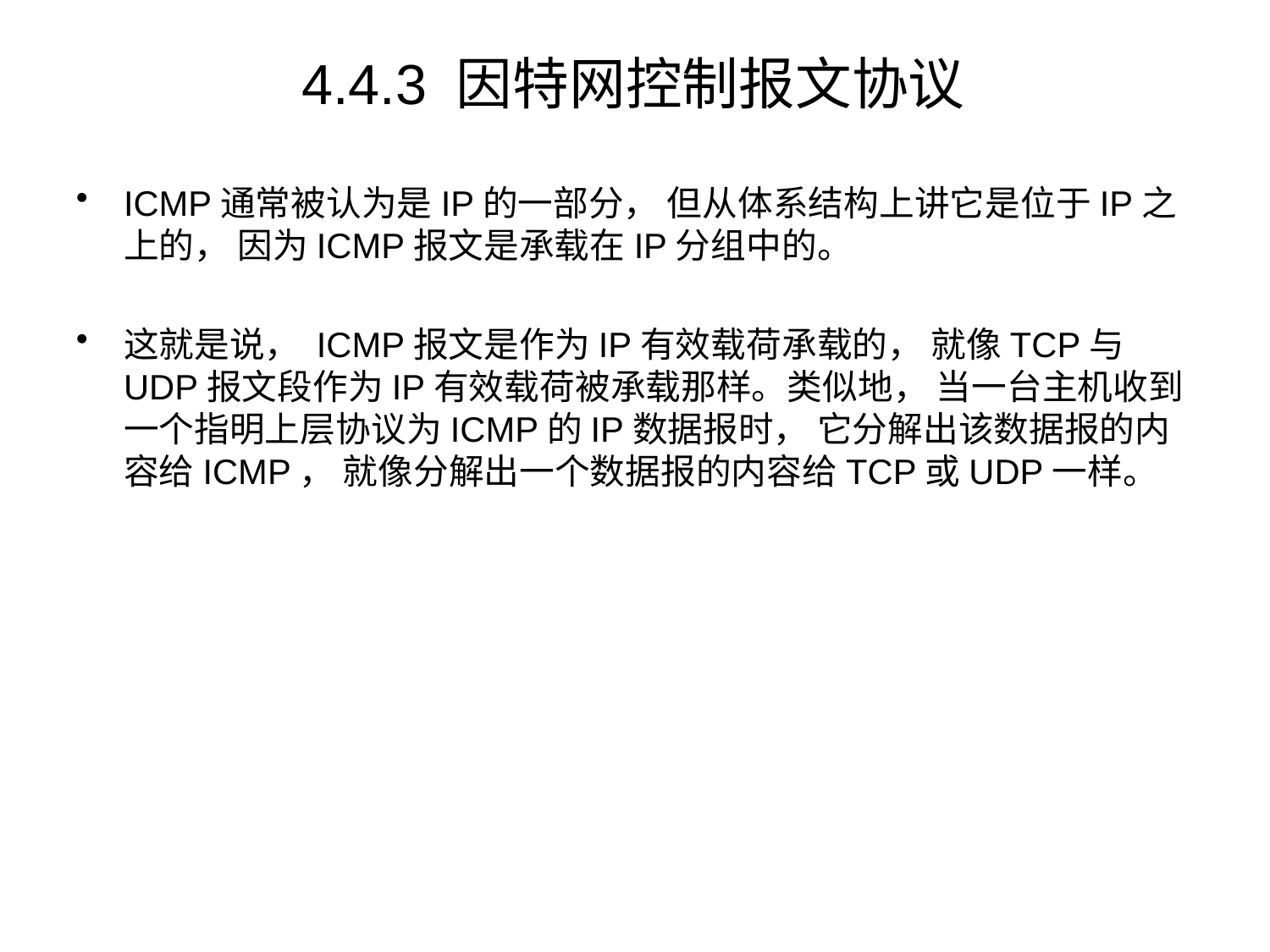

# 4.4.3 因特网控制报文协议
ICMP通常被认为是IP的一部分， 但从体系结构上讲它是位于IP之上的， 因为ICMP报文是承载在IP分组中的。

这就是说， ICMP报文是作为IP有效载荷承载的， 就像TCP与UDP报文段作为IP有效载荷被承载那样。类似地， 当一台主机收到一个指明上层协议为ICMP的IP数据报时， 它分解出该数据报的内容给ICMP， 就像分解出一个数据报的内容给TCP或UDP一样。